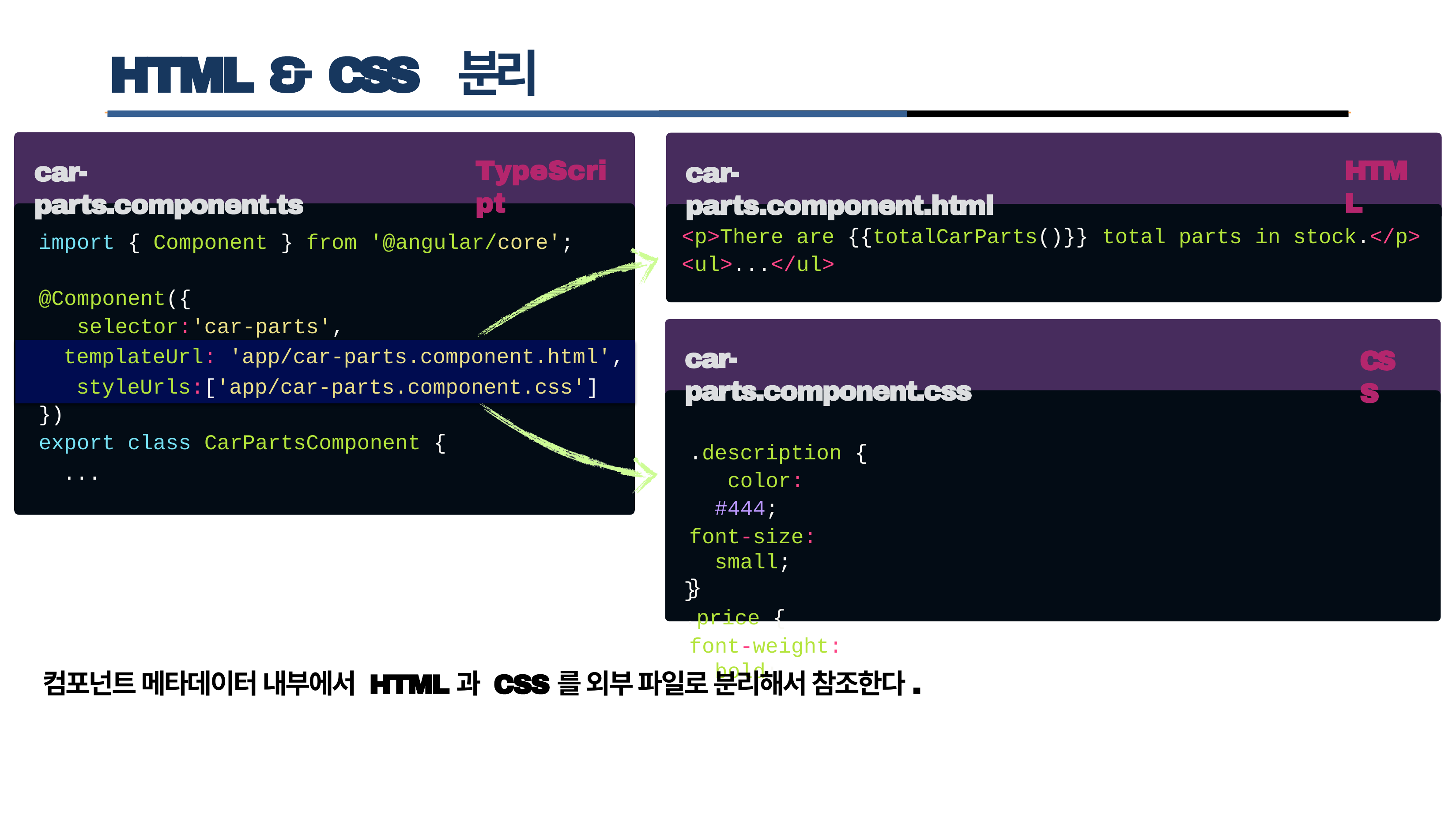

# HTML & CSS  분리

TypeScript
HTML
car-parts.component.ts
car-parts.component.html

<p>There are
<ul>...</ul>
{{totalCarParts()}}
total
parts
in stock.</p>
import { Component
} from
'@angular/core';

@Component({  selector:
'car-parts',

templateUrl: 'app/car-parts.component.html',  styleUrls:['app/car-parts.component.css']

car-parts.component.css

.description {  color: #444;
font-size: small;
}
.price {
font-weight: bold;
CSS

})
export class CarPartsComponent {
...

}
컴포넌트 메타데이터 내부에서 HTML과 CSS를 외부 파일로 분리해서 참조한다.